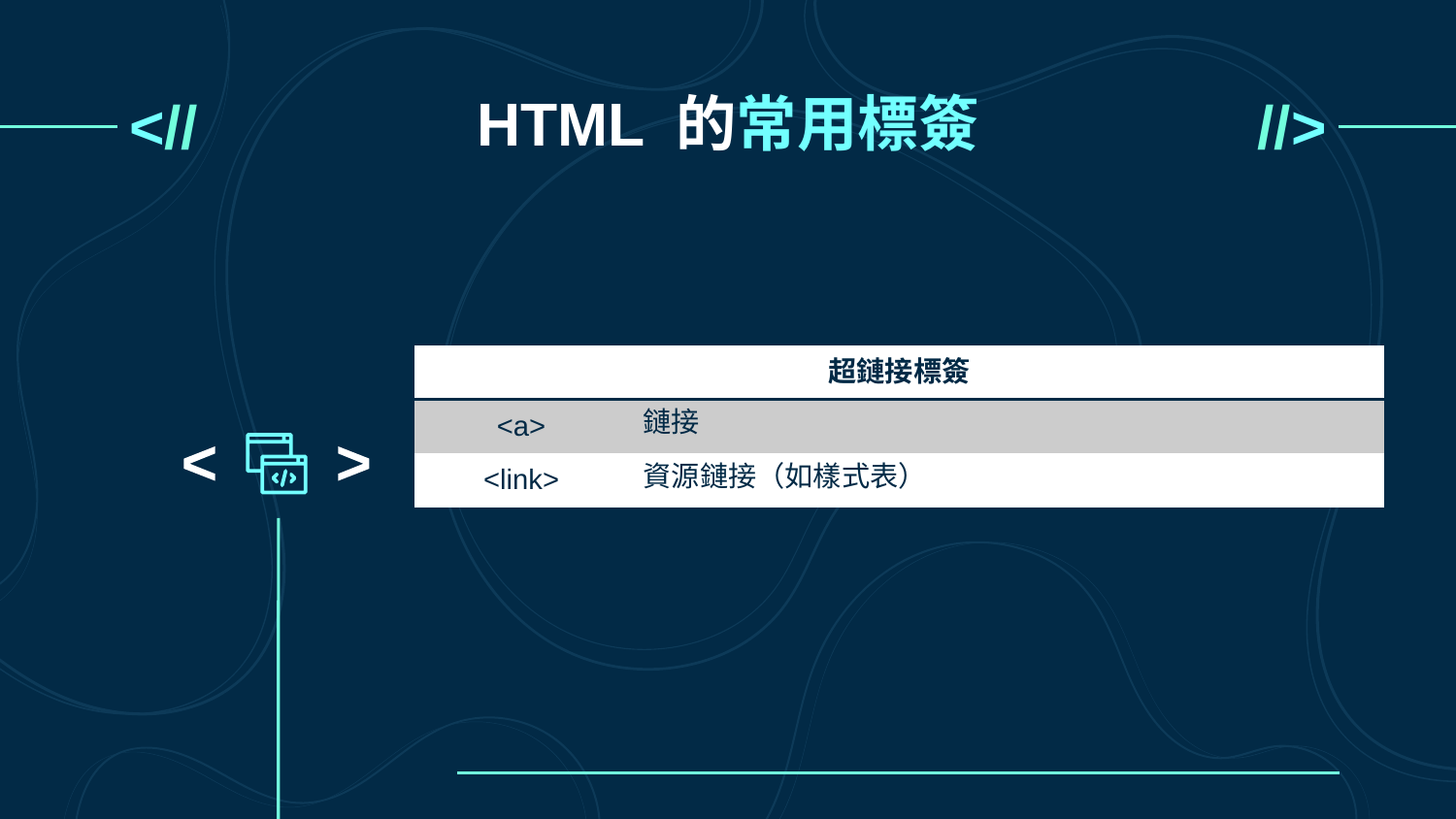

# HTML 的常用標簽
<//
//>
| 超鏈接標簽 |  |
| --- | --- |
| <a> | 鏈接 |
| <link> | 資源鏈接（如樣式表） |

<
<